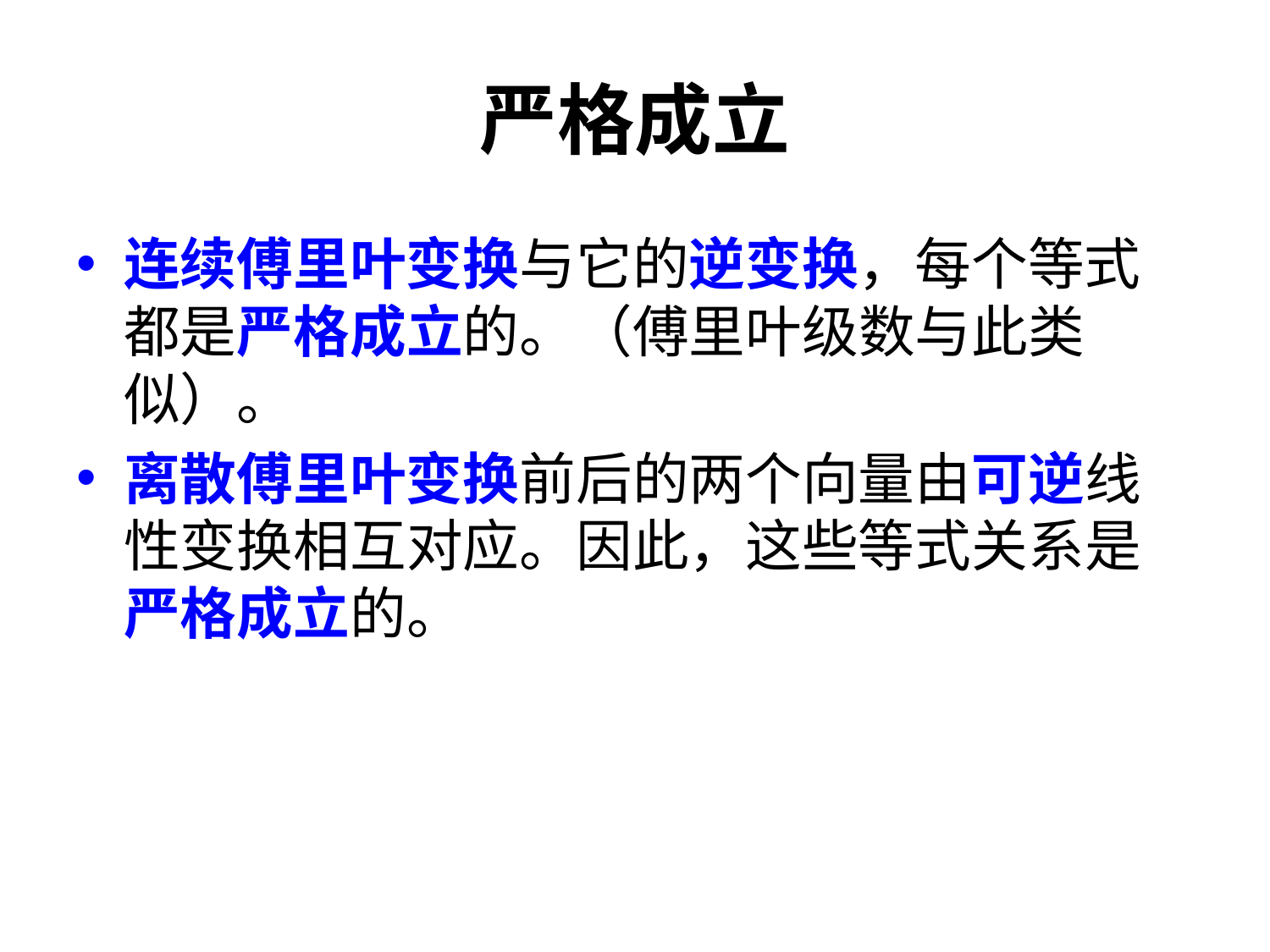

# 严格成立
连续傅里叶变换与它的逆变换，每个等式都是严格成立的。（傅里叶级数与此类似）。
离散傅里叶变换前后的两个向量由可逆线性变换相互对应。因此，这些等式关系是严格成立的。